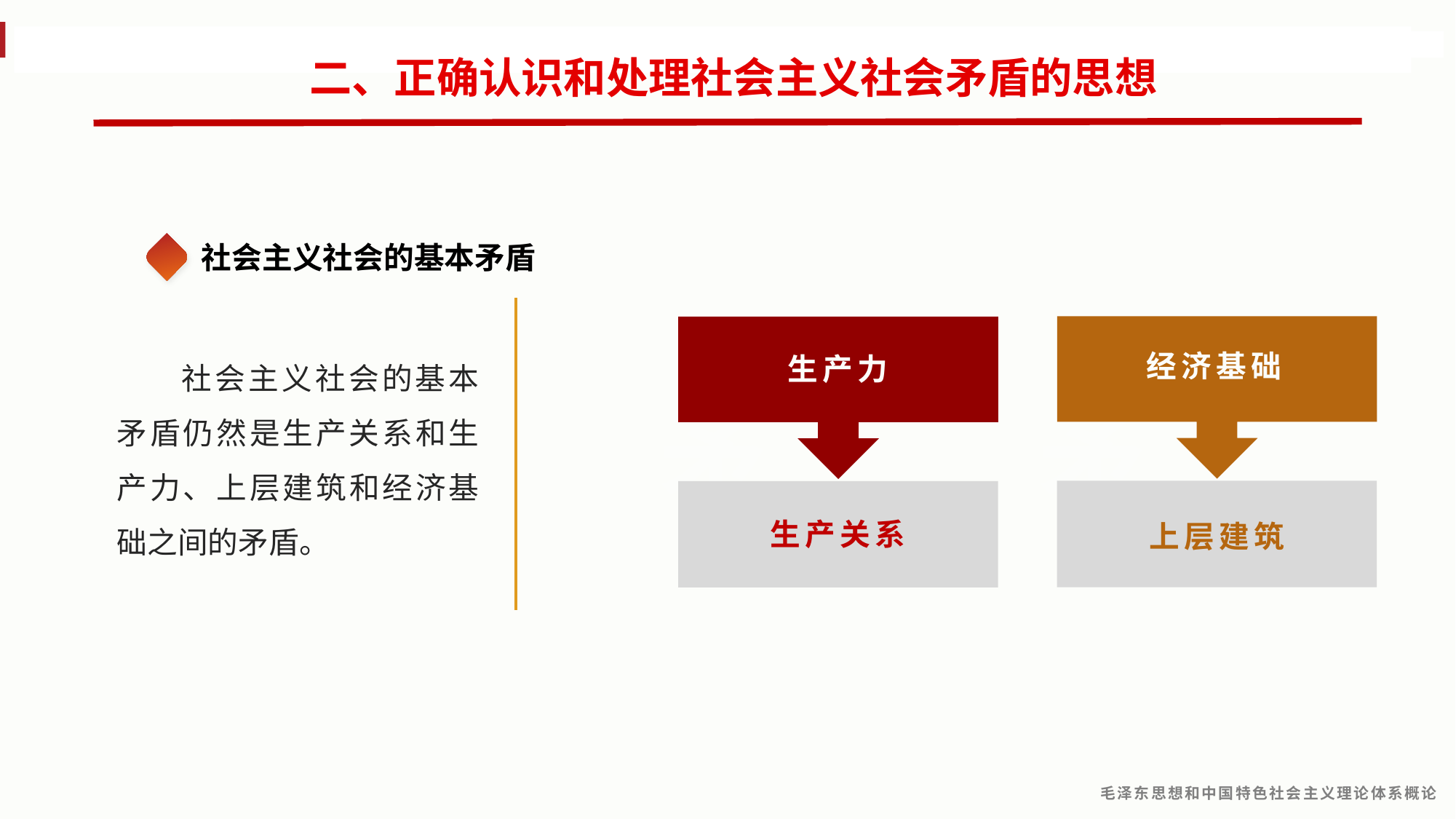

二、正确认识和处理社会主义社会矛盾的思想
第四章 社会主义建设道路初步探索的理论成果

社会主义社会的基本矛盾

社会主义社会的基本矛盾仍然是生产关系和生产力、上层建筑和经济基础之间的矛盾。
经济基础
生产力
矛
矛

上层建筑

生产关系